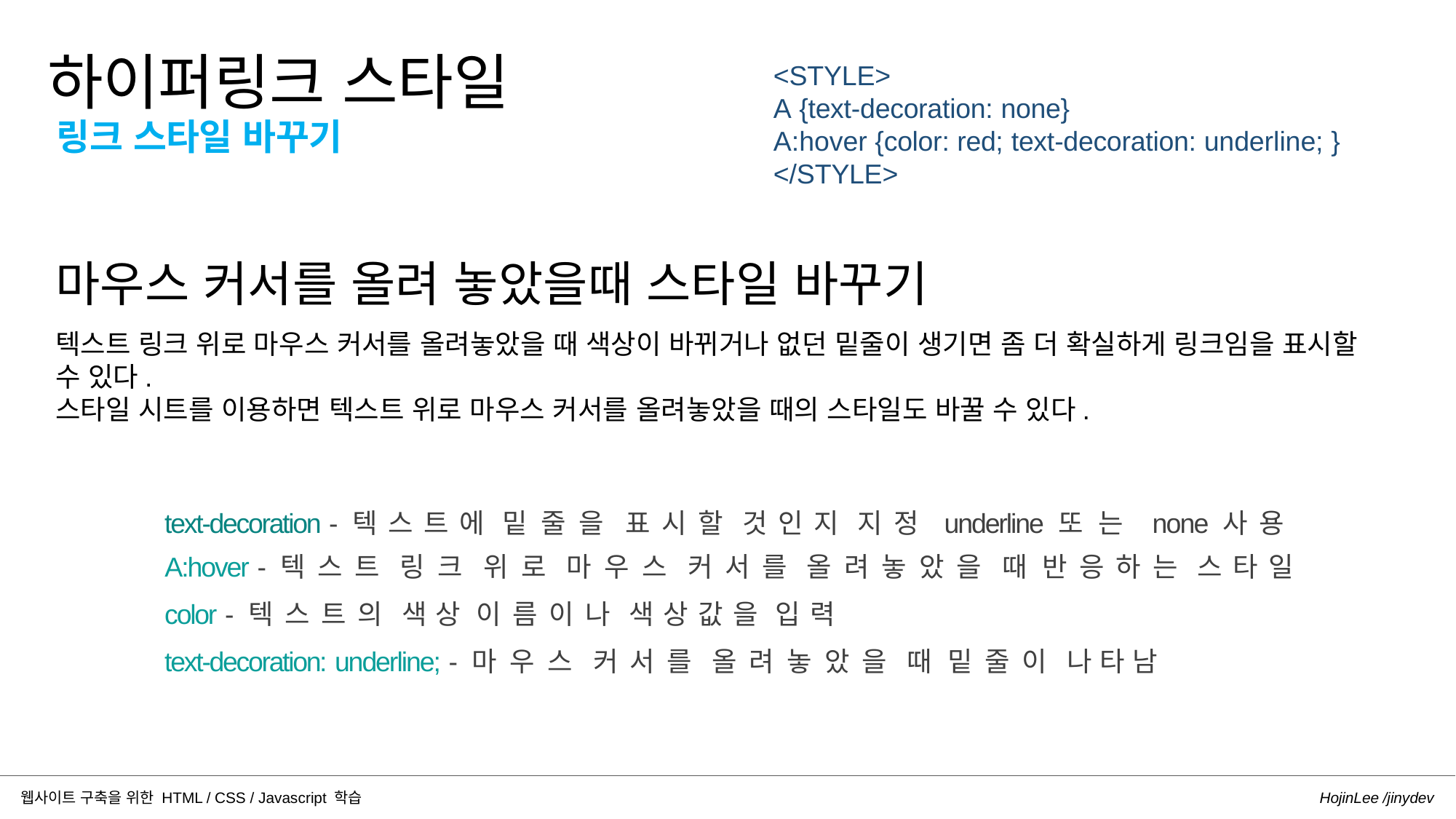

하이퍼링크 스타일
<STYLE>
A {text-decoration: none}
A:hover {color: red; text-decoration: underline; }
</STYLE>
링크 스타일 바꾸기
마우스 커서를 올려 놓았을때 스타일 바꾸기
텍스트 링크 위로 마우스 커서를 올려놓았을 때 색상이 바뀌거나 없던 밑줄이 생기면 좀 더 확실하게 링크임을 표시할 수 있다.
스타일 시트를 이용하면 텍스트 위로 마우스 커서를 올려놓았을 때의 스타일도 바꿀 수 있다.
text-decoration - 텍스트에 밑줄을 표시할 것인지 지정 underline 또는 none 사용 A:hover - 텍스트 링크 위로 마우스 커서를 올려놓았을 때 반응하는 스타일
color - 텍스트의 색상 이름이나 색상값을 입력
text-decoration: underline; - 마우스 커서를 올려놓았을 때 밑줄이 나타남
HojinLee /jinydev
웹사이트 구축을 위한 HTML / CSS / Javascript 학습